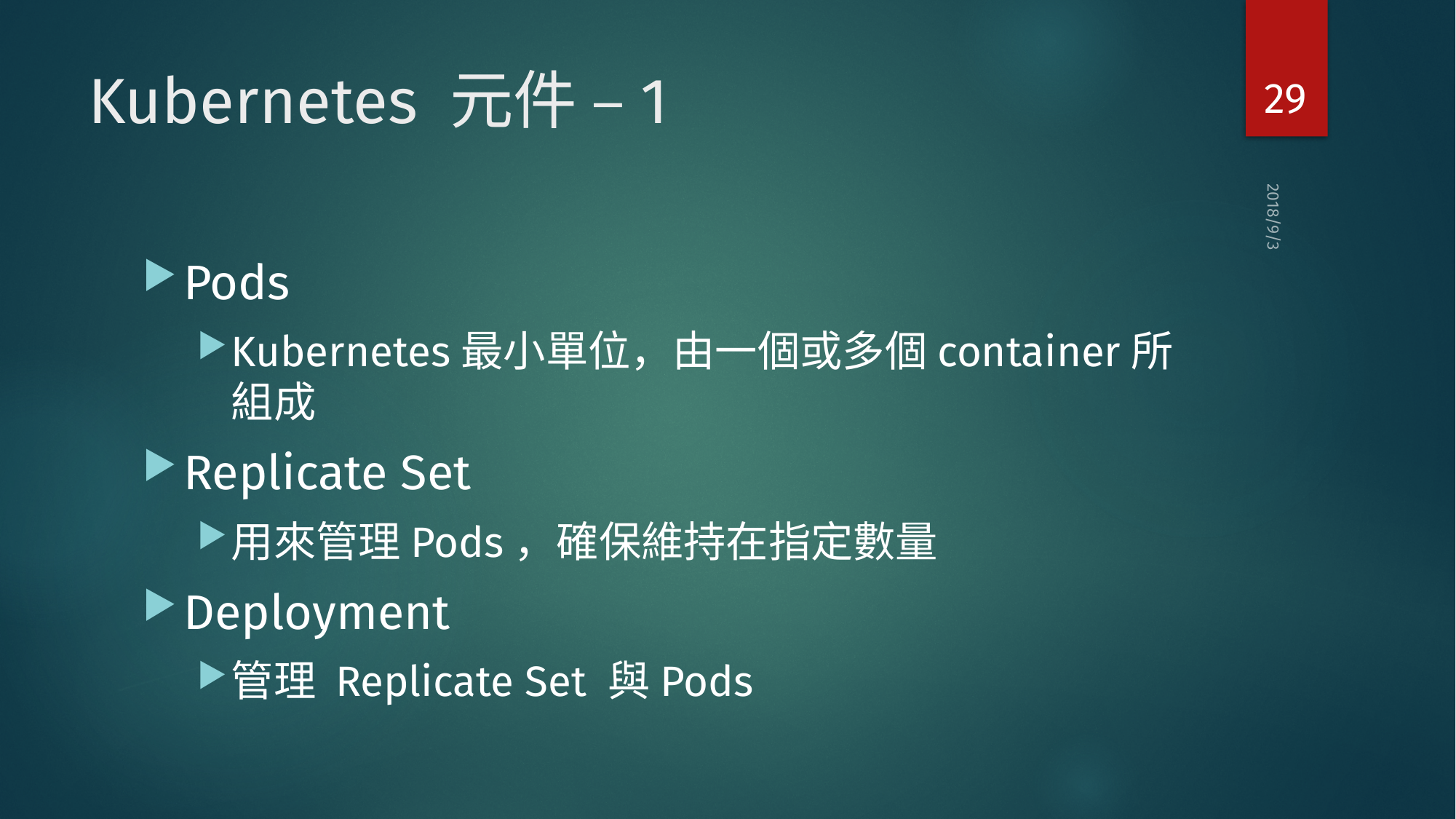

29
# Kubernetes 元件 –1
2018/9/3
Pods
Kubernetes最小單位，由一個或多個container所組成
Replicate Set
用來管理Pods，確保維持在指定數量
Deployment
管理 Replicate Set 與Pods